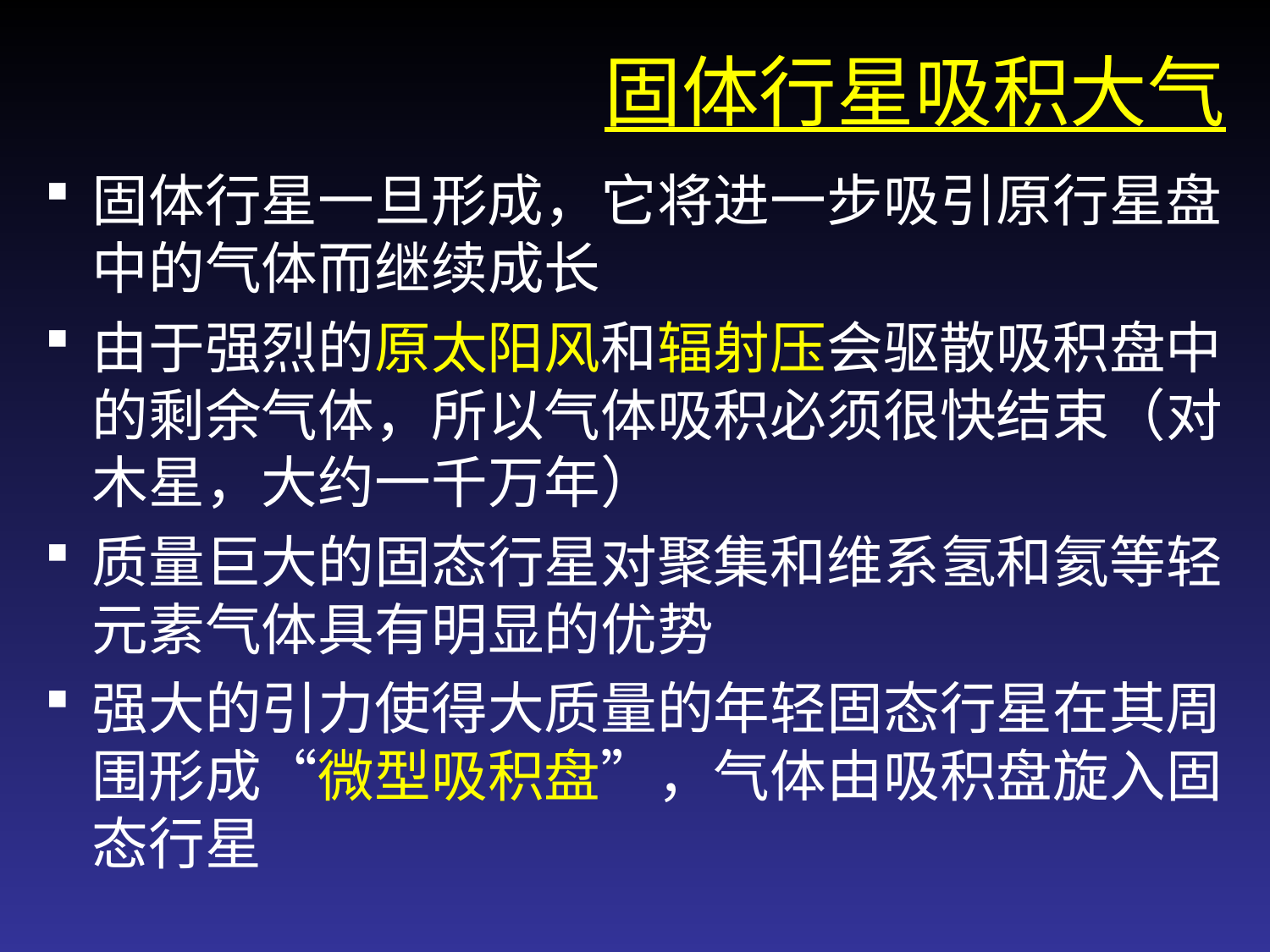

固体行星吸积大气
固体行星一旦形成，它将进一步吸引原行星盘中的气体而继续成长
由于强烈的原太阳风和辐射压会驱散吸积盘中的剩余气体，所以气体吸积必须很快结束（对木星，大约一千万年）
质量巨大的固态行星对聚集和维系氢和氦等轻元素气体具有明显的优势
强大的引力使得大质量的年轻固态行星在其周围形成“微型吸积盘”，气体由吸积盘旋入固态行星